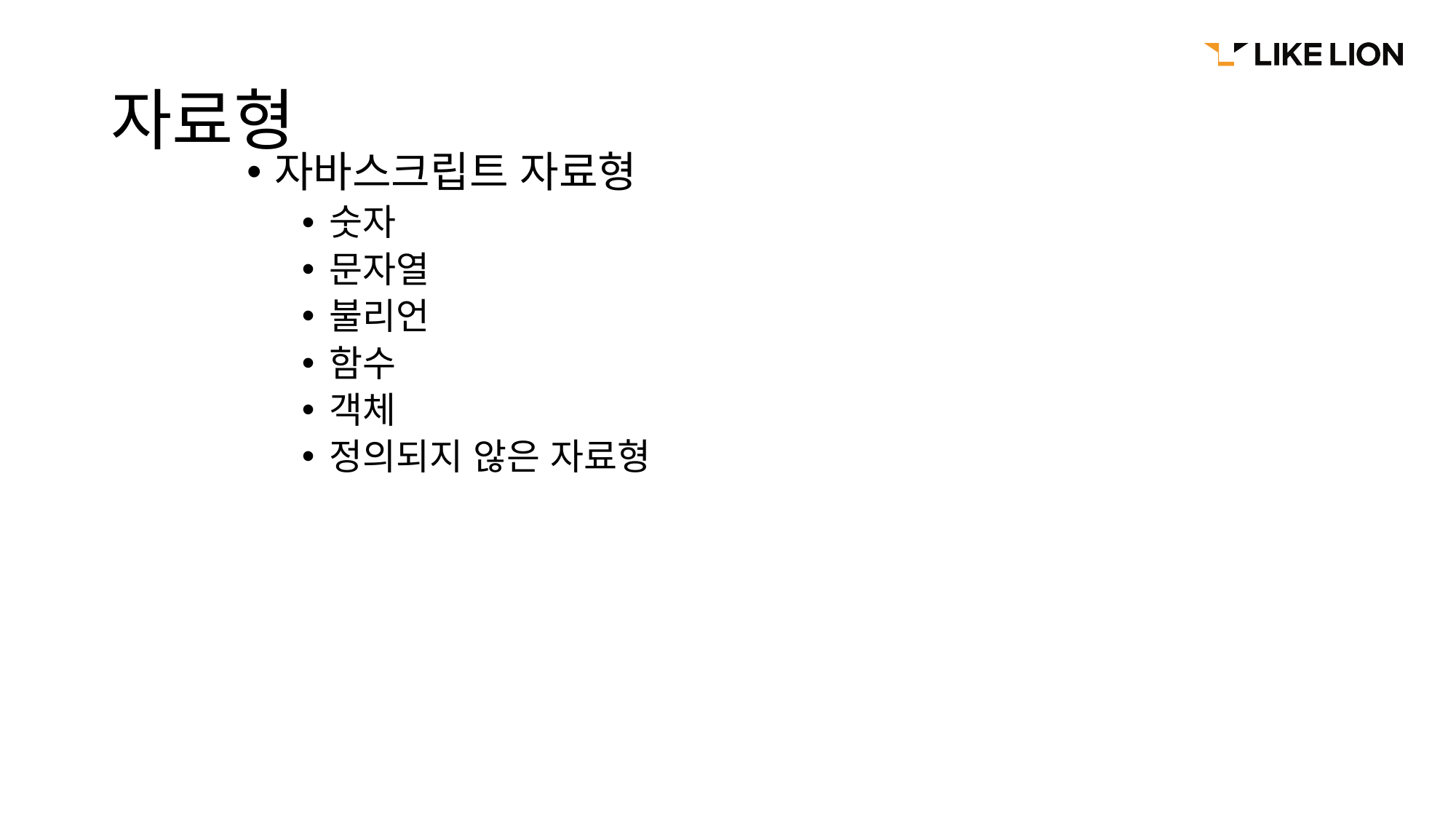

# 자료형
자바스크립트 자료형
숫자
문자열
불리언
함수
객체
정의되지 않은 자료형